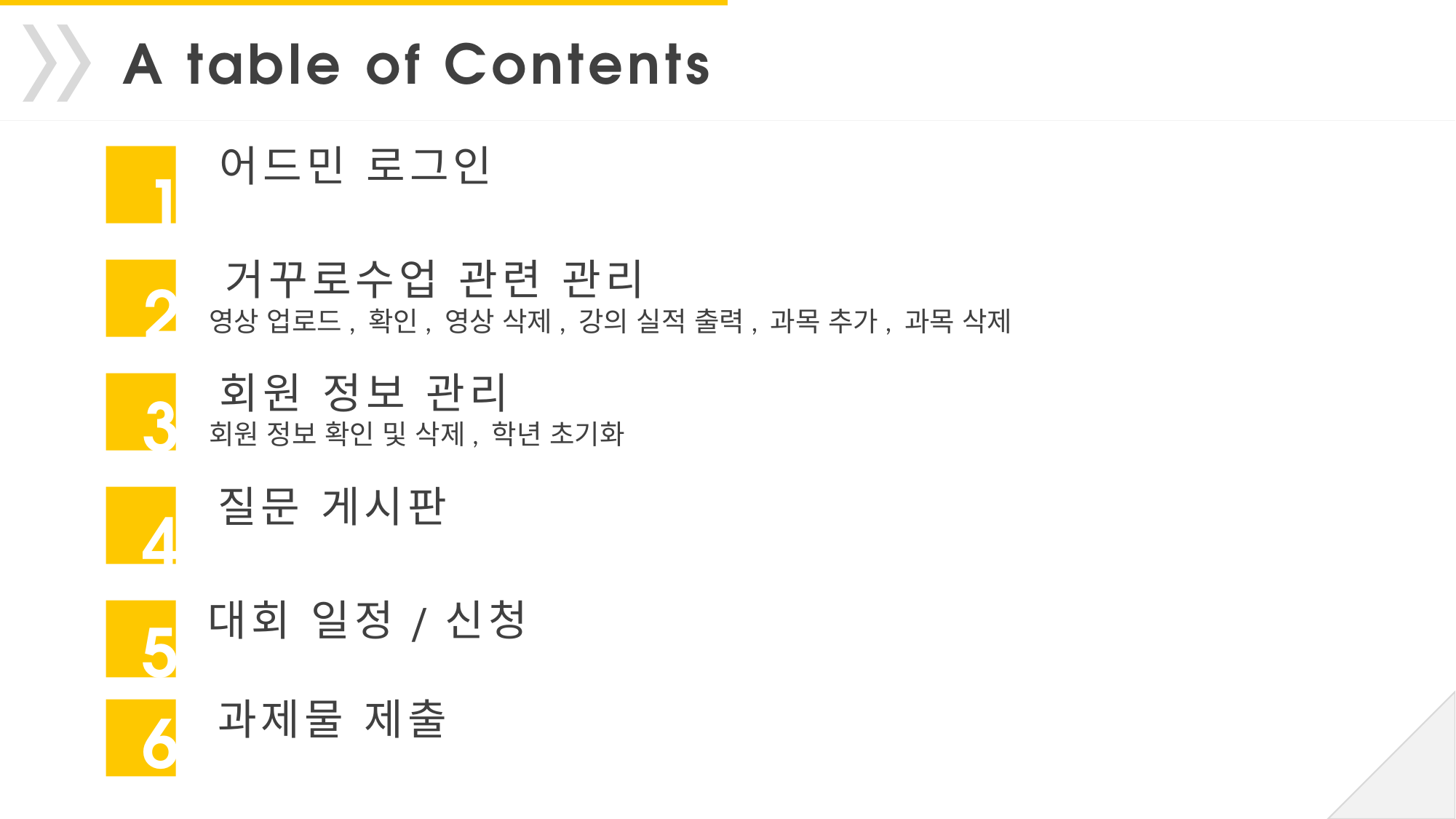

A table of Contents

어드민 로그인

1
거꾸로수업 관련 관리
 영상 업로드, 확인, 영상 삭제, 강의 실적 출력, 과목 추가, 과목 삭제

2
회원 정보 관리
 회원 정보 확인 및 삭제, 학년 초기화

3
질문 게시판

4
대회 일정/신청

5
과제물 제출

6